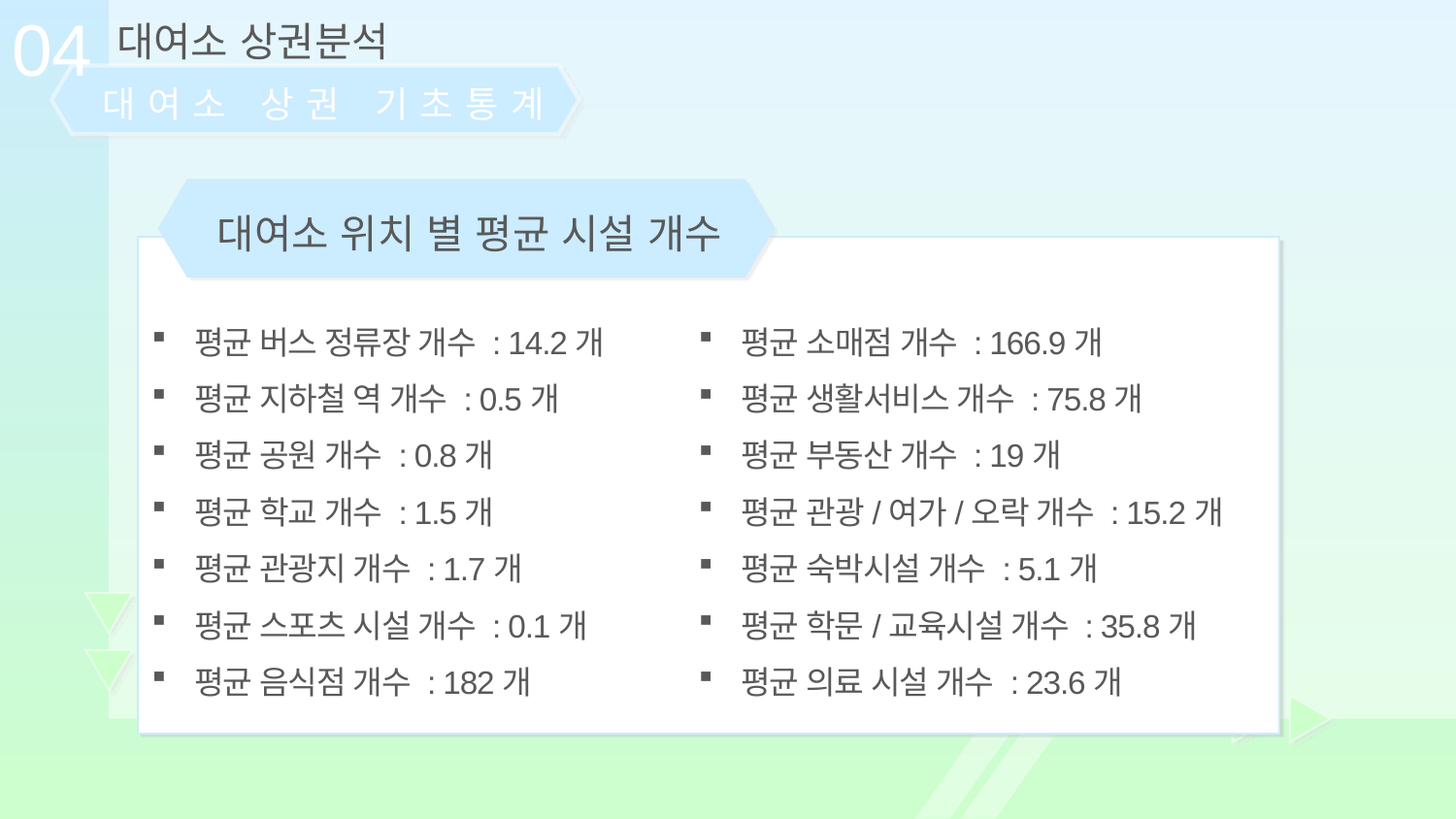

04
대여소 상권분석
대여소 상권 기초통계

대여소 위치 별 평균 시설 개수

평균 버스 정류장 개수 : 14.2개
평균 지하철 역 개수 : 0.5개
평균 공원 개수 : 0.8개
평균 학교 개수 : 1.5개
평균 관광지 개수 : 1.7개
평균 스포츠 시설 개수 : 0.1개
평균 음식점 개수 : 182개
평균 소매점 개수 : 166.9개
평균 생활서비스 개수 : 75.8개
평균 부동산 개수 : 19개
평균 관광/여가/오락 개수 : 15.2개
평균 숙박시설 개수 : 5.1개
평균 학문/교육시설 개수 : 35.8개
평균 의료 시설 개수 : 23.6개